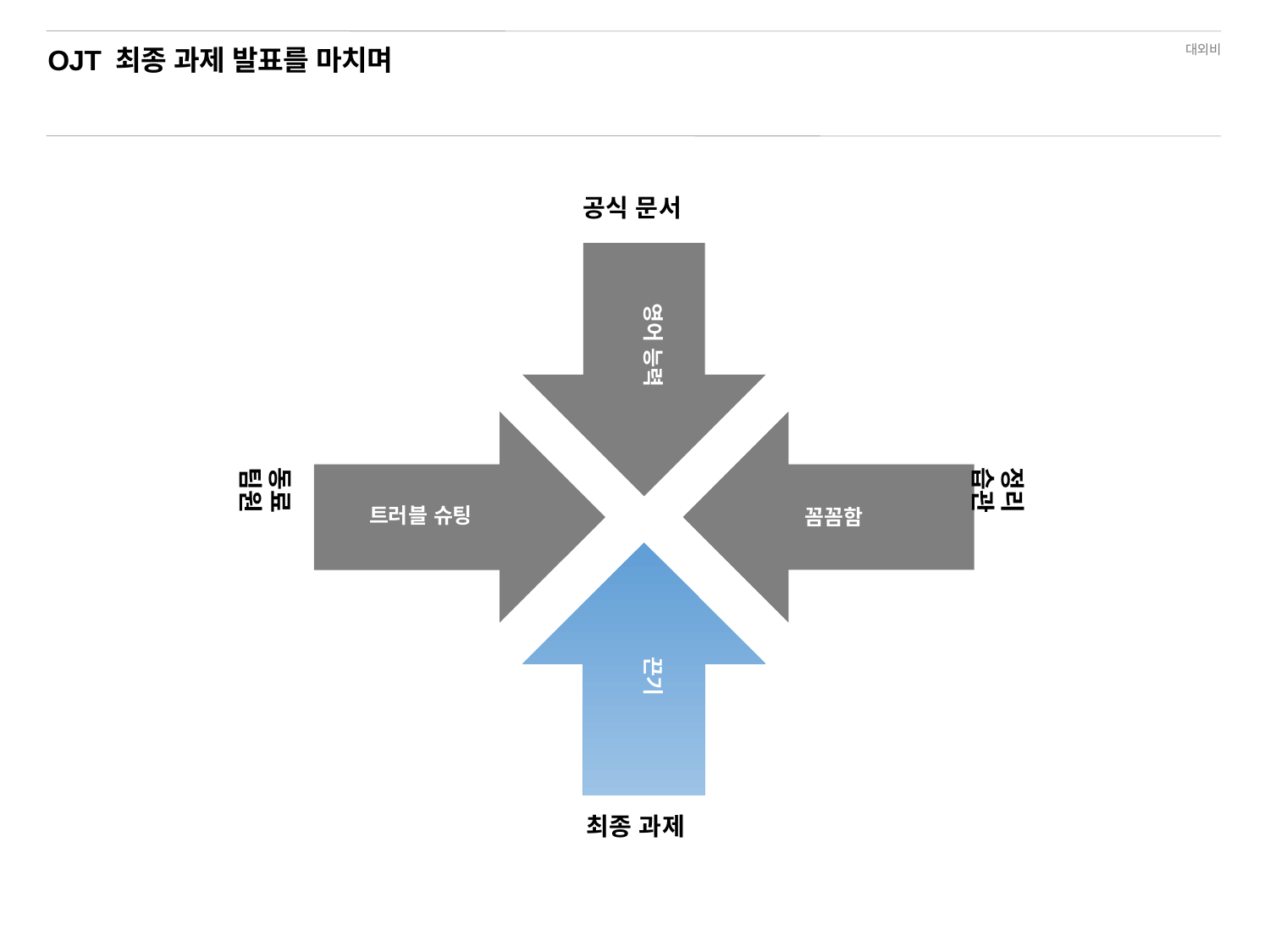

# OJT 최종 과제 발표를 마치며
공식 문서

영어 능력
트러블 슈팅
꼼꼼함
끈기
동료 팀원
정리 습관
최종 과제